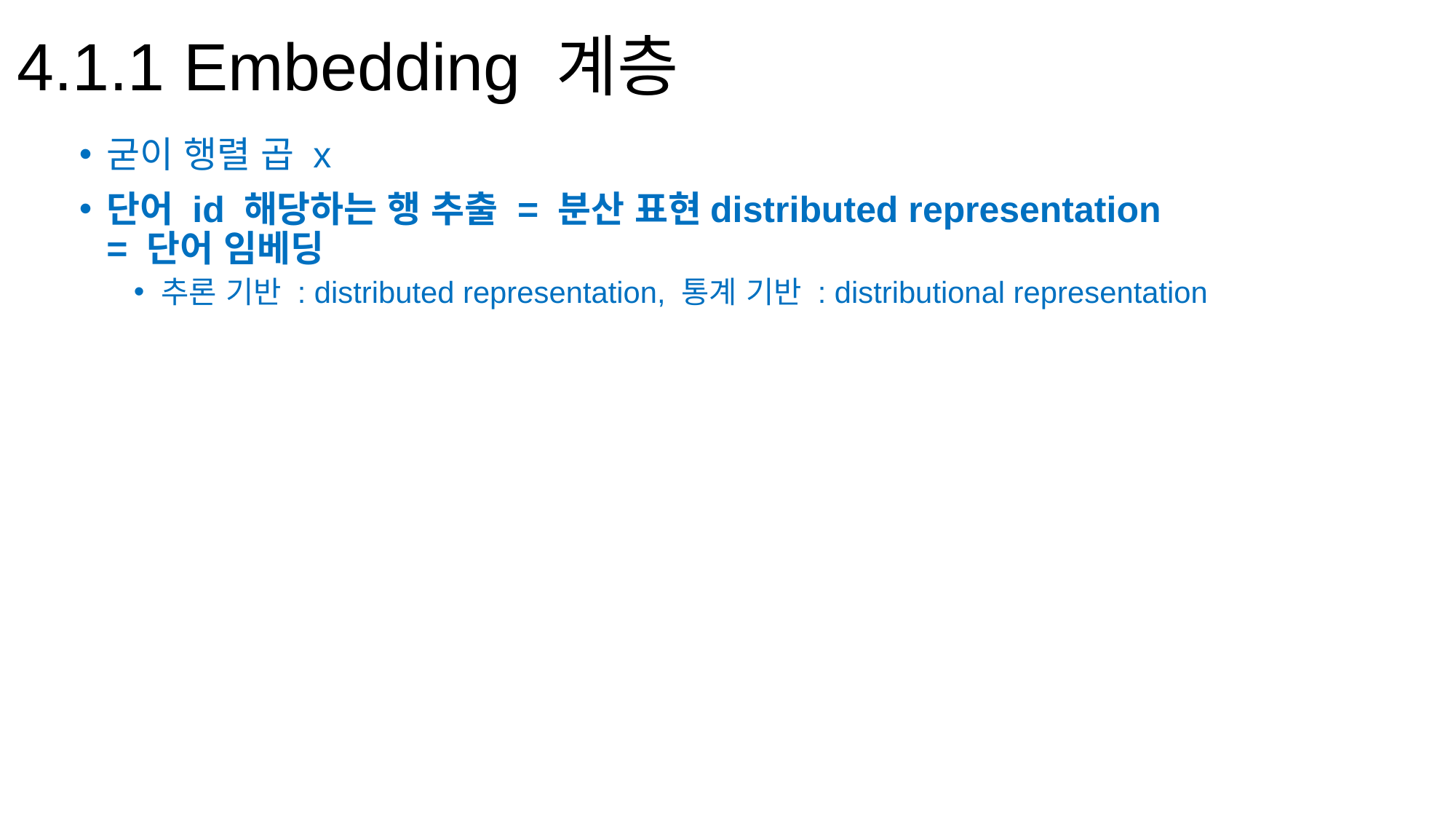

# 4.1.1 Embedding 계층
굳이 행렬 곱 x
단어 id 해당하는 행 추출 = 분산 표현distributed representation
= 단어 임베딩
추론 기반 : distributed representation, 통계 기반 : distributional representation